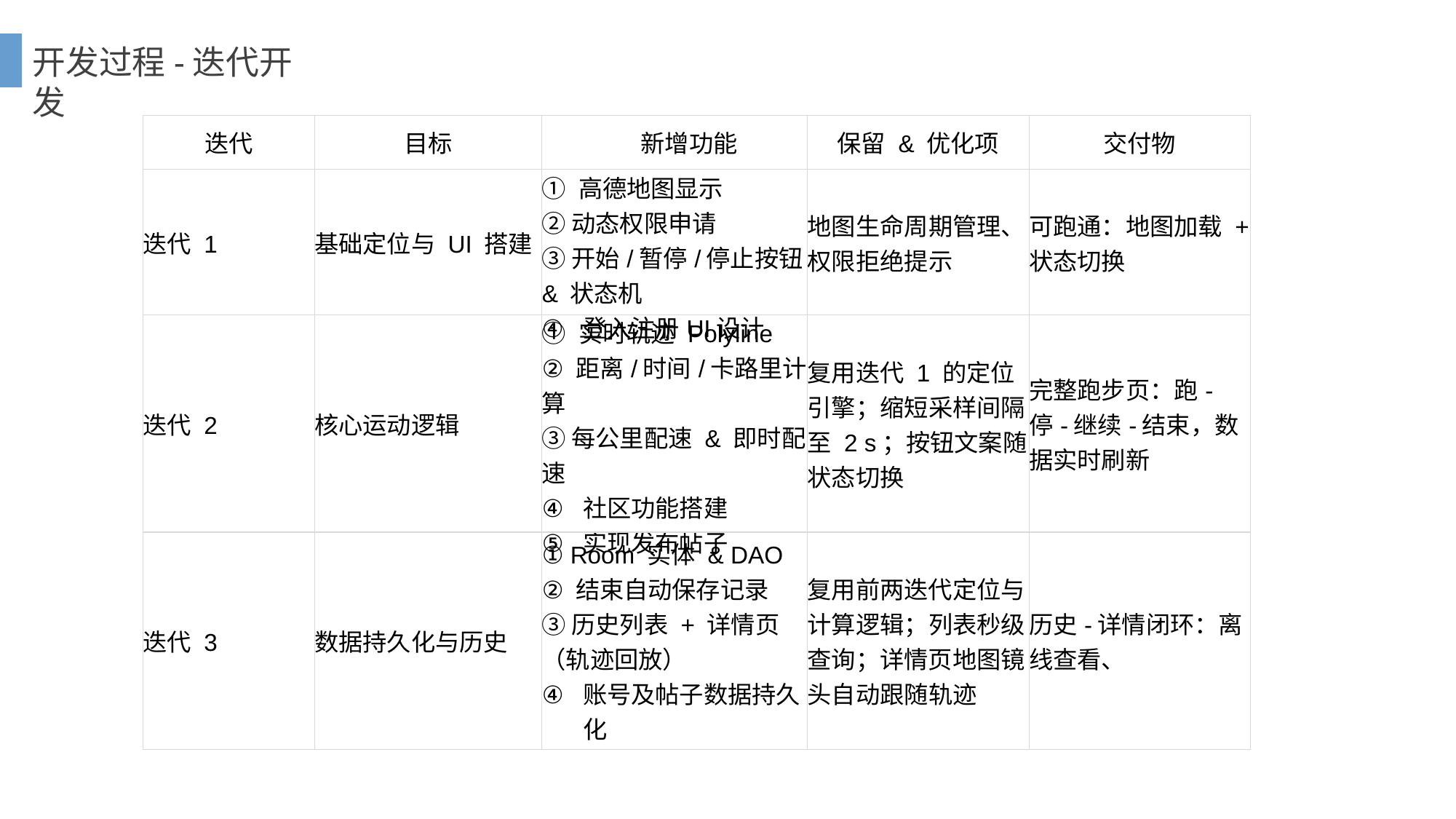

开发过程-迭代开发
| 迭代 | 目标 | 新增功能 | 保留 & 优化项 | 交付物 |
| --- | --- | --- | --- | --- |
| 迭代 1 | 基础定位与 UI 搭建 | ① 高德地图显示 ② 动态权限申请 ③ 开始/暂停/停止按钮 & 状态机 登入注册UI设计 | 地图生命周期管理、权限拒绝提示 | 可跑通：地图加载 + 状态切换 |
| 迭代 2 | 核心运动逻辑 | ① 实时轨迹 Polyline ② 距离/时间/卡路里计算 ③ 每公里配速 & 即时配速 社区功能搭建 实现发布帖子 | 复用迭代 1 的定位引擎；缩短采样间隔至 2 s；按钮文案随状态切换 | 完整跑步页：跑-停-继续-结束，数据实时刷新 |
| 迭代 3 | 数据持久化与历史 | ① Room 实体 & DAO ② 结束自动保存记录 ③ 历史列表 + 详情页（轨迹回放） 账号及帖子数据持久化 | 复用前两迭代定位与计算逻辑；列表秒级查询；详情页地图镜头自动跟随轨迹 | 历史-详情闭环：离线查看、 |